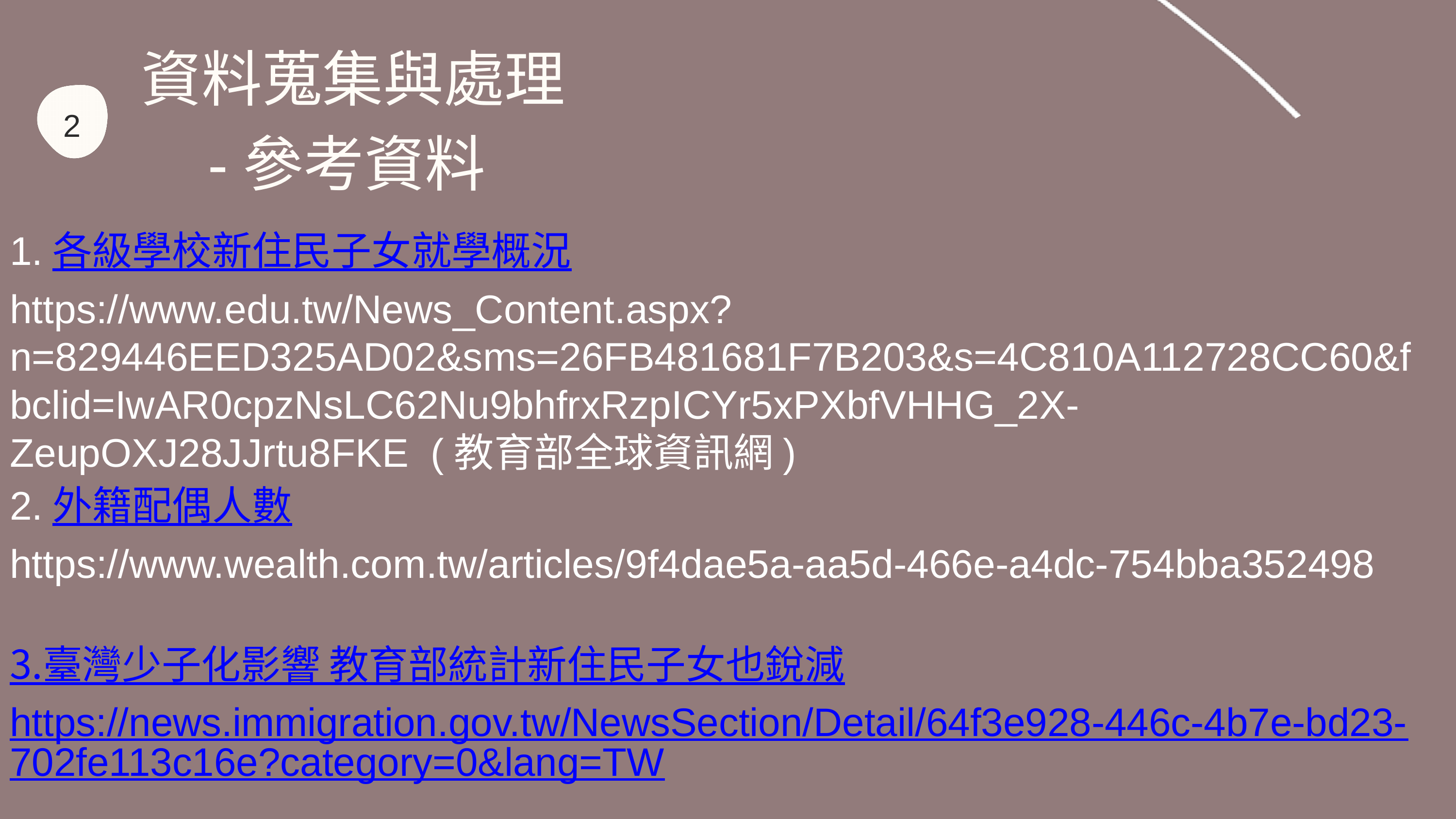

資料蒐集與處理
    -參考資料

2
1.各級學校新住民子女就學概況
https://www.edu.tw/News_Content.aspx?
n=829446EED325AD02&sms=26FB481681F7B203&s=4C810A112728CC60&fbclid=IwAR0cpzNsLC62Nu9bhfrxRzpICYr5xPXbfVHHG_2X-ZeupOXJ28JJrtu8FKE  (教育部全球資訊網)
2.外籍配偶人數
https://www.wealth.com.tw/articles/9f4dae5a-aa5d-466e-a4dc-754bba352498
3.臺灣少子化影響 教育部統計新住民子女也銳減
https://news.immigration.gov.tw/NewsSection/Detail/64f3e928-446c-4b7e-bd23-702fe113c16e?category=0&lang=TW